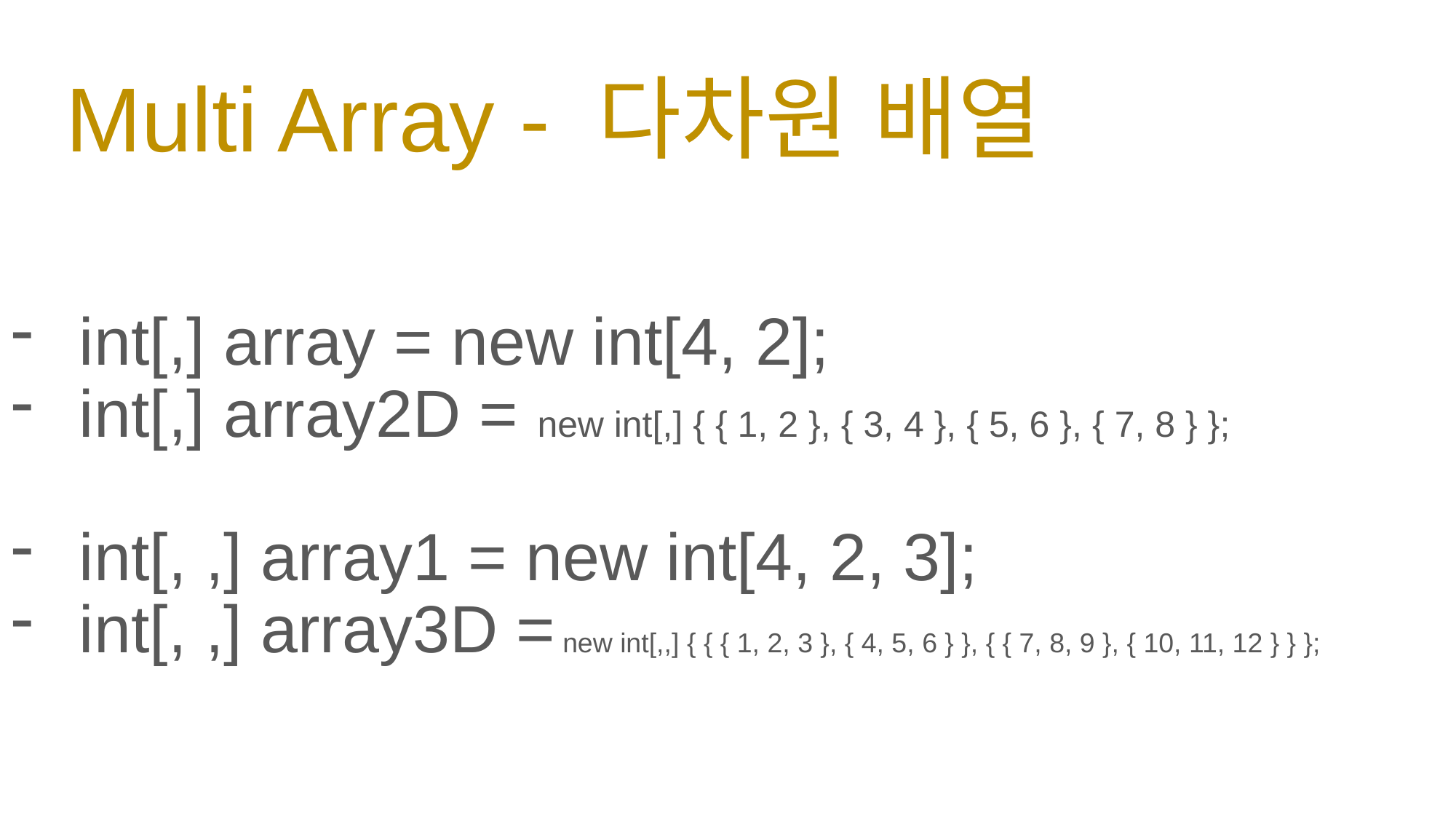

# Multi Array - 다차원 배열
int[,] array = new int[4, 2];
int[,] array2D = new int[,] { { 1, 2 }, { 3, 4 }, { 5, 6 }, { 7, 8 } };

int[, ,] array1 = new int[4, 2, 3];
int[, ,] array3D = new int[,,] { { { 1, 2, 3 }, { 4, 5, 6 } }, { { 7, 8, 9 }, { 10, 11, 12 } } };